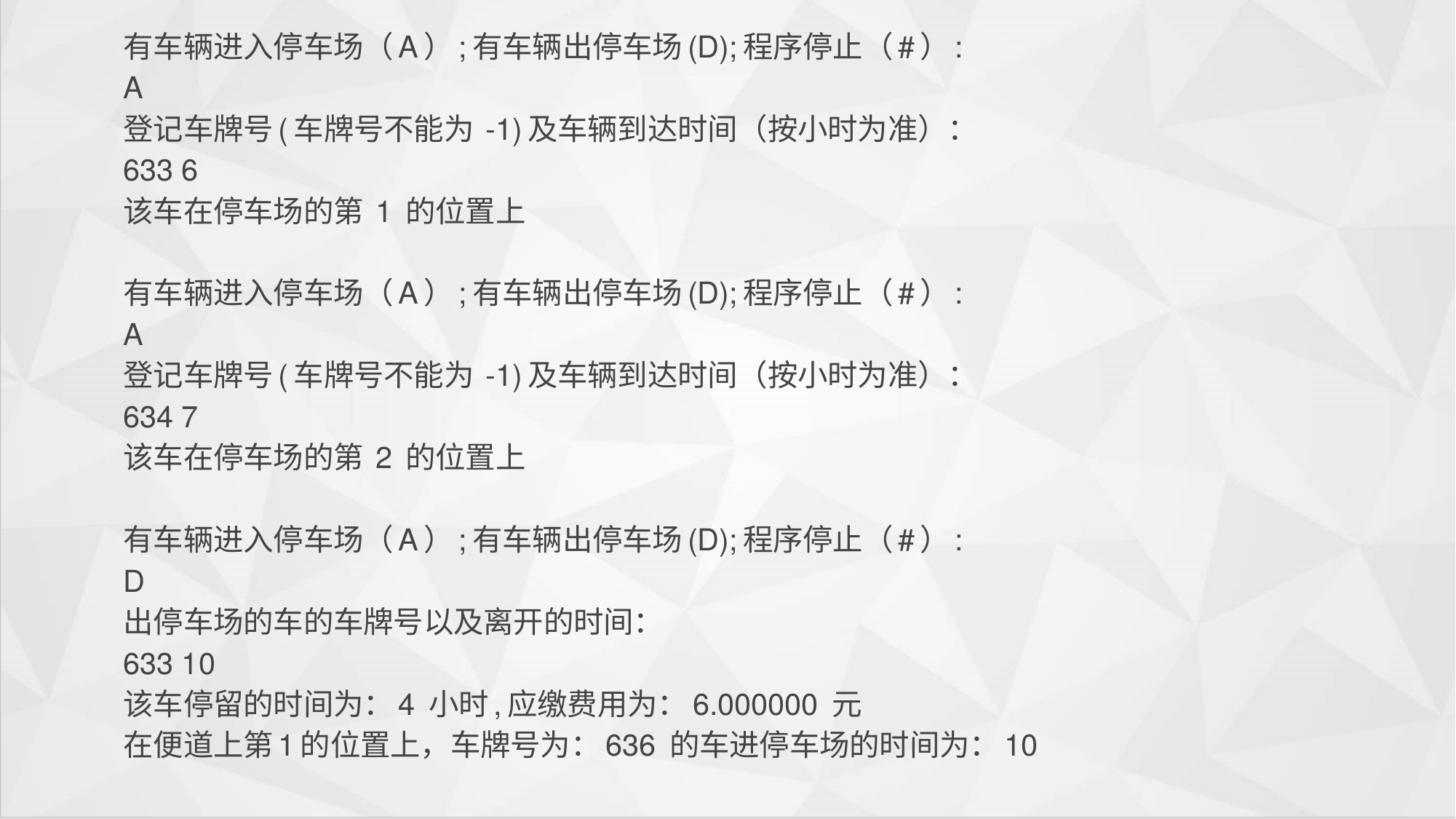

有车辆进入停车场（A）;有车辆出停车场(D);程序停止（#）:
A
登记车牌号(车牌号不能为 -1)及车辆到达时间（按小时为准）：
633 6
该车在停车场的第 1 的位置上

有车辆进入停车场（A）;有车辆出停车场(D);程序停止（#）:
A
登记车牌号(车牌号不能为 -1)及车辆到达时间（按小时为准）：
634 7
该车在停车场的第 2 的位置上

有车辆进入停车场（A）;有车辆出停车场(D);程序停止（#）:
D
出停车场的车的车牌号以及离开的时间：
633 10
该车停留的时间为：4 小时,应缴费用为：6.000000 元
在便道上第1的位置上，车牌号为：636 的车进停车场的时间为：10